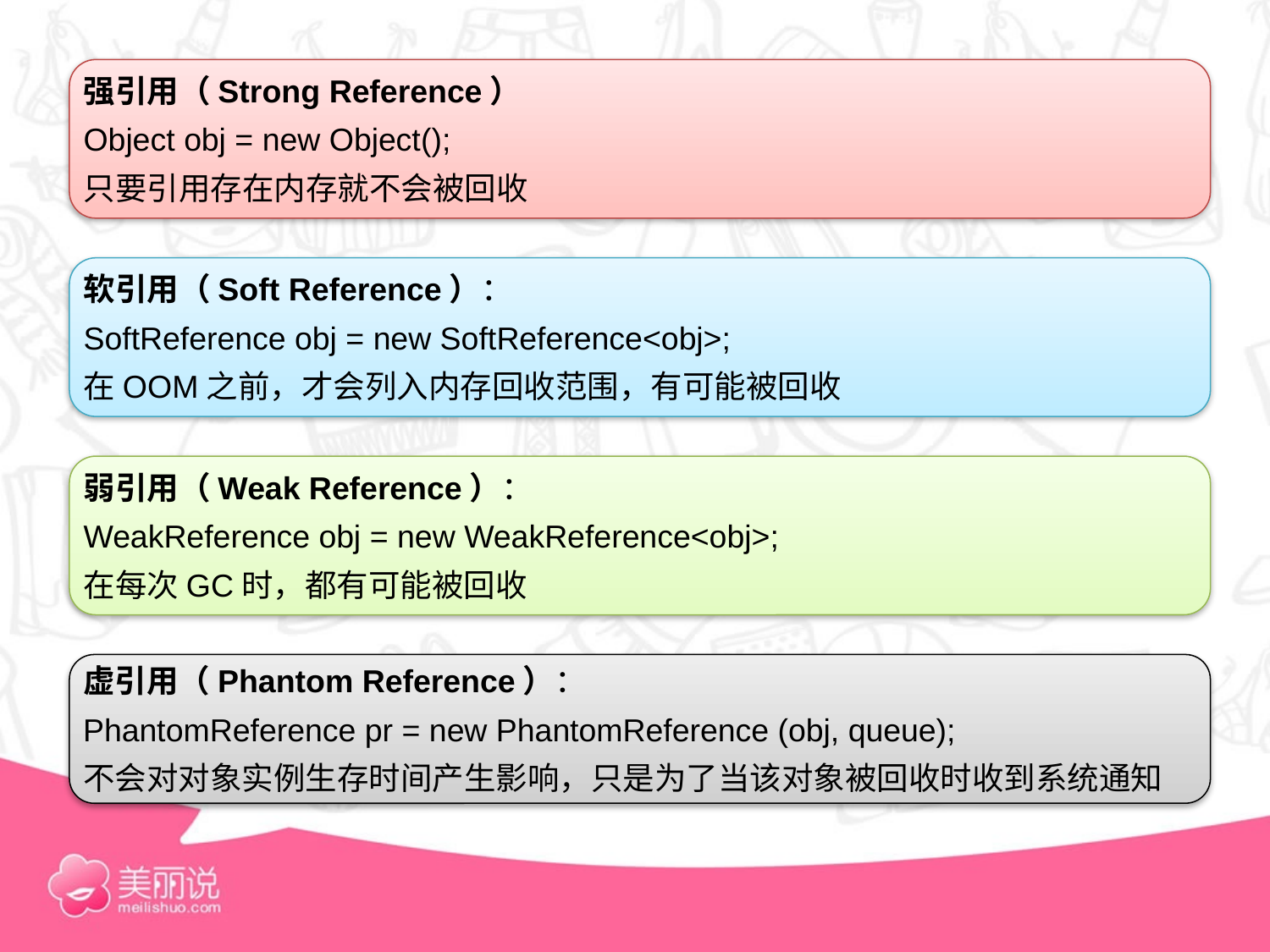

强引用（Strong Reference）
Object obj = new Object();
只要引用存在内存就不会被回收
软引用（Soft Reference）：
SoftReference obj = new SoftReference<obj>;
在OOM之前，才会列入内存回收范围，有可能被回收
弱引用（Weak Reference）：
WeakReference obj = new WeakReference<obj>;
在每次GC时，都有可能被回收
虚引用（Phantom Reference）：
PhantomReference pr = new PhantomReference (obj, queue);
不会对对象实例生存时间产生影响，只是为了当该对象被回收时收到系统通知